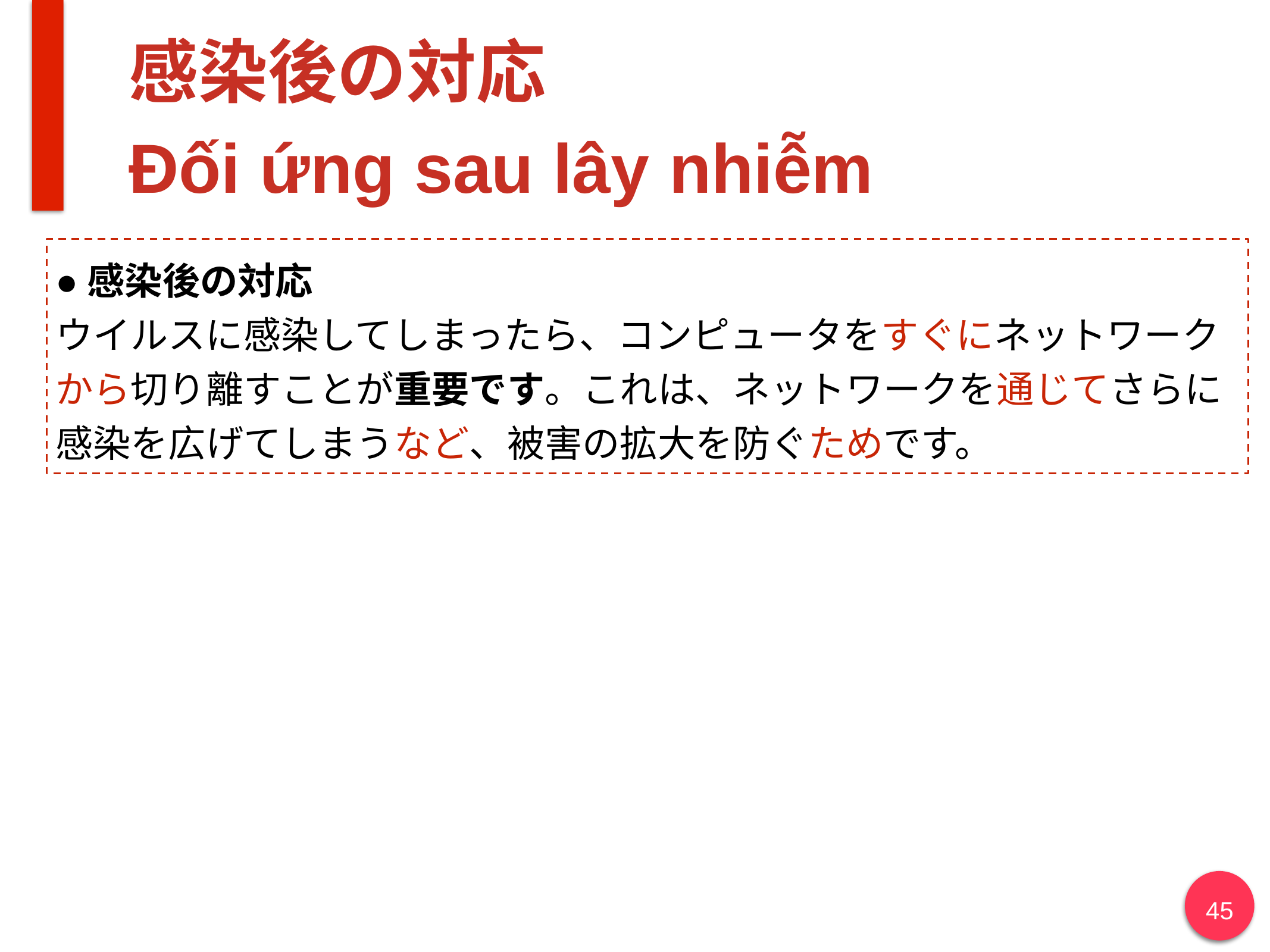

# 感染後の対応 Đối ứng sau lây nhiễm
●感染後の対応
ウイルスに感染してしまったら、コンピュータをすぐにネットワーク
から切り離すことが重要です。これは、ネットワークを通じてさらに
感染を広げてしまうなど、被害の拡大を防ぐためです。

45